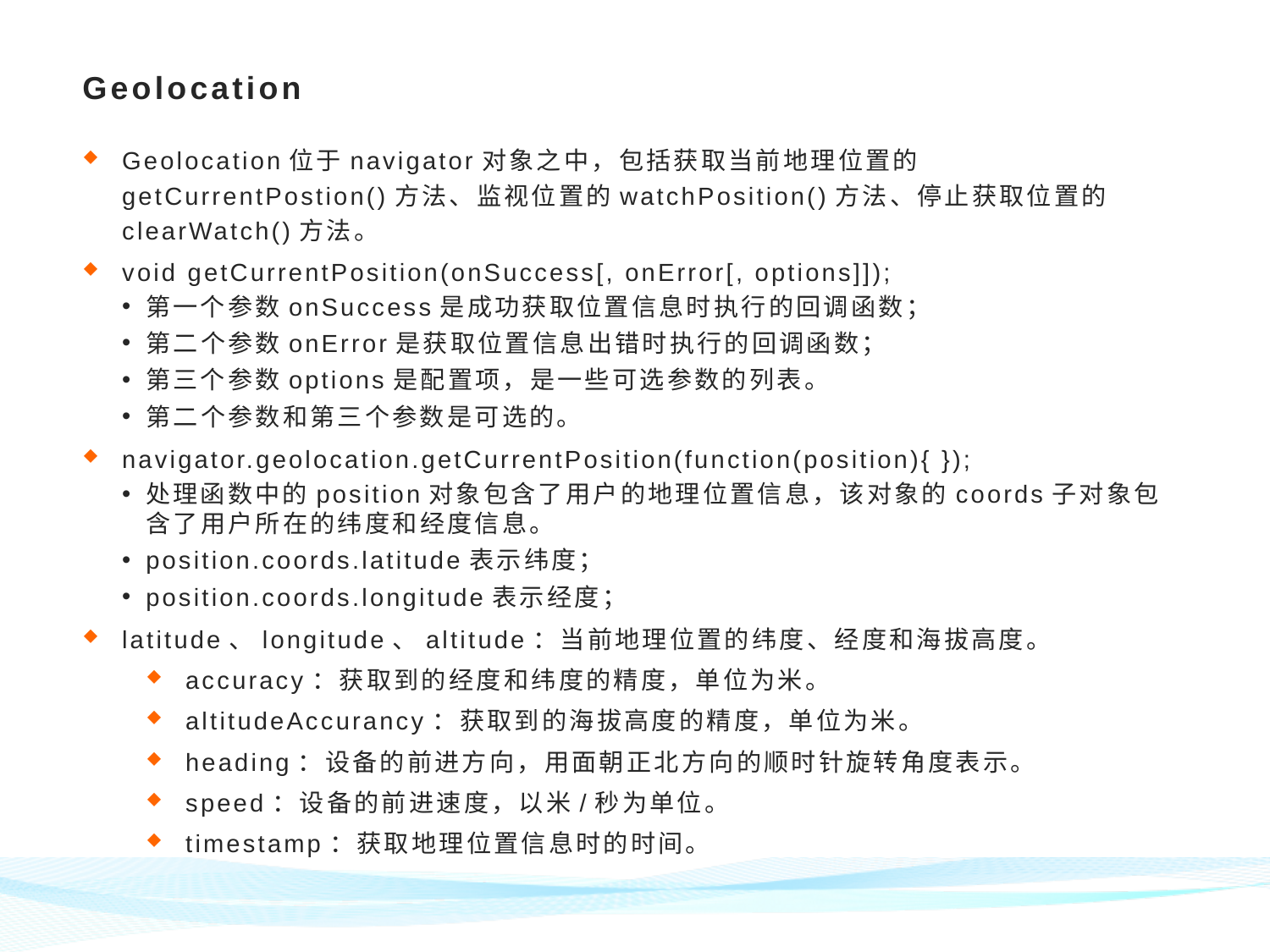

# Geolocation
Geolocation位于navigator对象之中，包括获取当前地理位置的getCurrentPostion()方法、监视位置的watchPosition()方法、停止获取位置的clearWatch()方法。
void getCurrentPosition(onSuccess[, onError[, options]]);
第一个参数onSuccess是成功获取位置信息时执行的回调函数；
第二个参数onError是获取位置信息出错时执行的回调函数；
第三个参数options是配置项，是一些可选参数的列表。
第二个参数和第三个参数是可选的。
navigator.geolocation.getCurrentPosition(function(position){ });
处理函数中的position对象包含了用户的地理位置信息，该对象的coords子对象包含了用户所在的纬度和经度信息。
position.coords.latitude表示纬度；
position.coords.longitude表示经度；
latitude、longitude、altitude：当前地理位置的纬度、经度和海拔高度。
accuracy：获取到的经度和纬度的精度，单位为米。
altitudeAccurancy：获取到的海拔高度的精度，单位为米。
heading：设备的前进方向，用面朝正北方向的顺时针旋转角度表示。
speed：设备的前进速度，以米/秒为单位。
timestamp：获取地理位置信息时的时间。
215